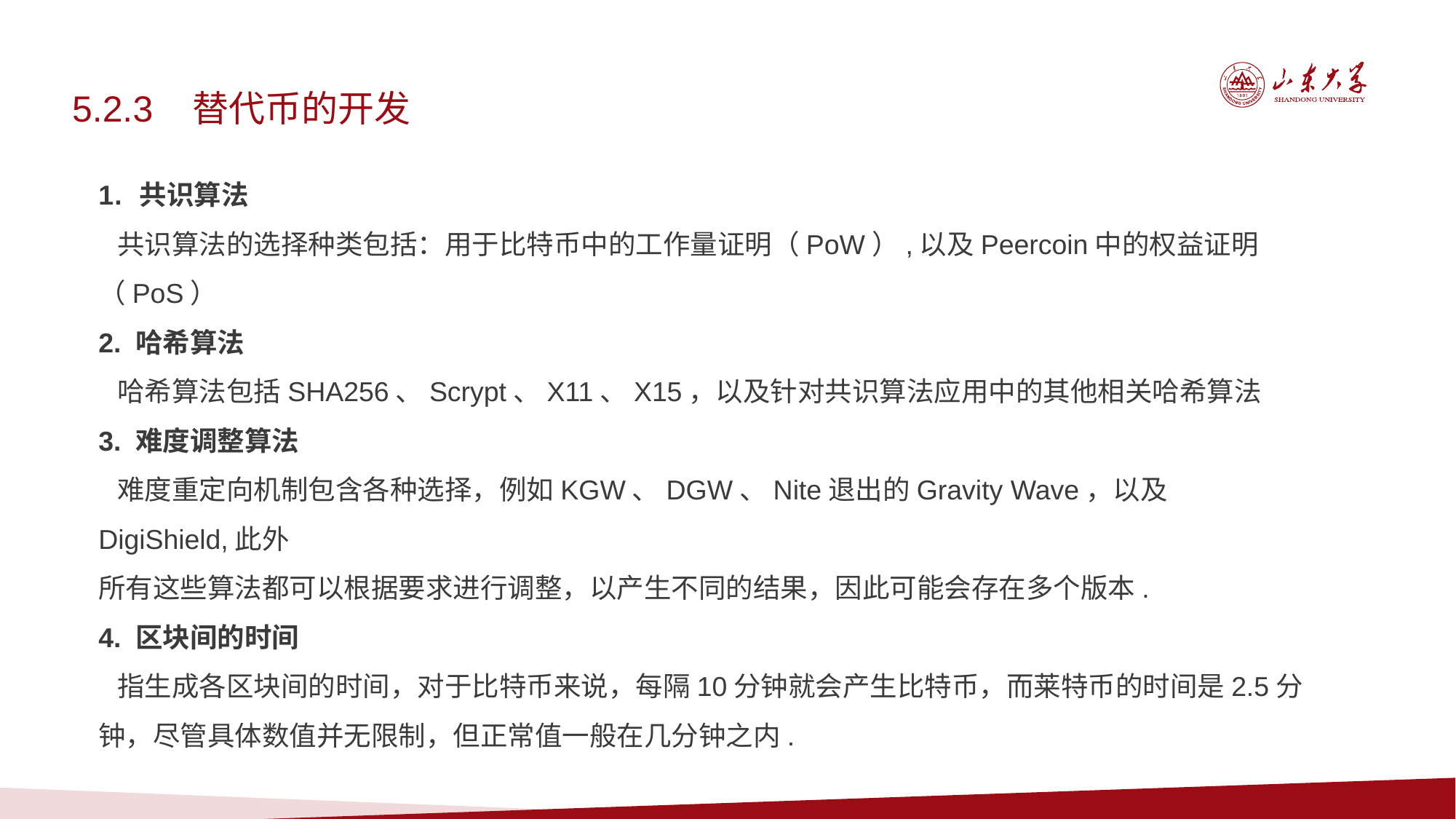

5.2.3   替代币的开发
共识算法
  共识算法的选择种类包括：用于比特币中的工作量证明（PoW）,以及Peercoin中的权益证明（PoS）
2. 哈希算法
  哈希算法包括SHA256、Scrypt、X11、X15，以及针对共识算法应用中的其他相关哈希算法
3. 难度调整算法
  难度重定向机制包含各种选择，例如KGW、DGW、Nite退出的Gravity Wave，以及DigiShield,此外
所有这些算法都可以根据要求进行调整，以产生不同的结果，因此可能会存在多个版本.
4. 区块间的时间
  指生成各区块间的时间，对于比特币来说，每隔10分钟就会产生比特币，而莱特币的时间是2.5分钟，尽管具体数值并无限制，但正常值一般在几分钟之内.